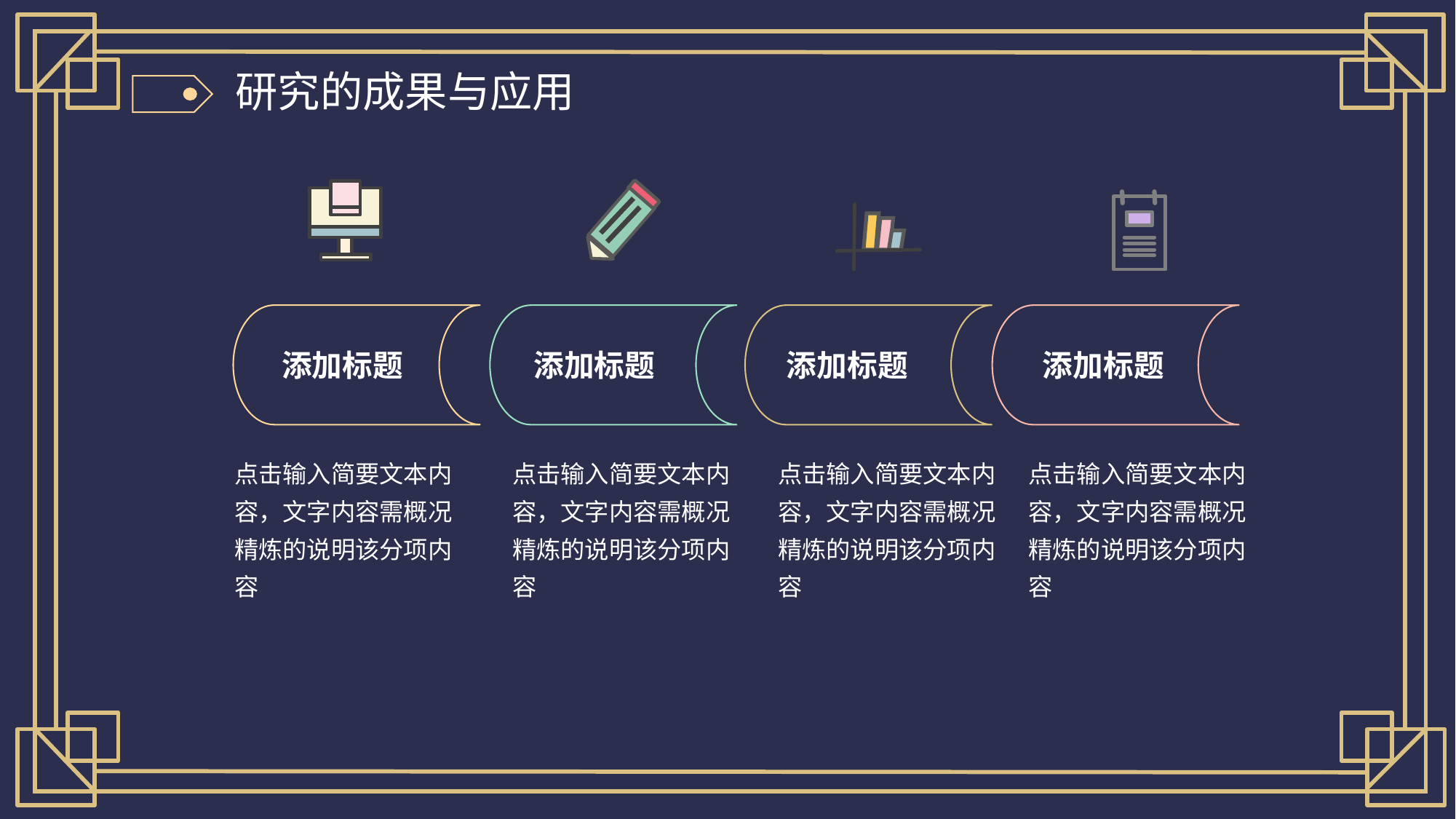

研究的成果与应用

添加标题
添加标题
添加标题
添加标题
点击输入简要文本内容，文字内容需概况精炼的说明该分项内容

点击输入简要文本内容，文字内容需概况精炼的说明该分项内容

点击输入简要文本内容，文字内容需概况精炼的说明该分项内容

点击输入简要文本内容，文字内容需概况精炼的说明该分项内容